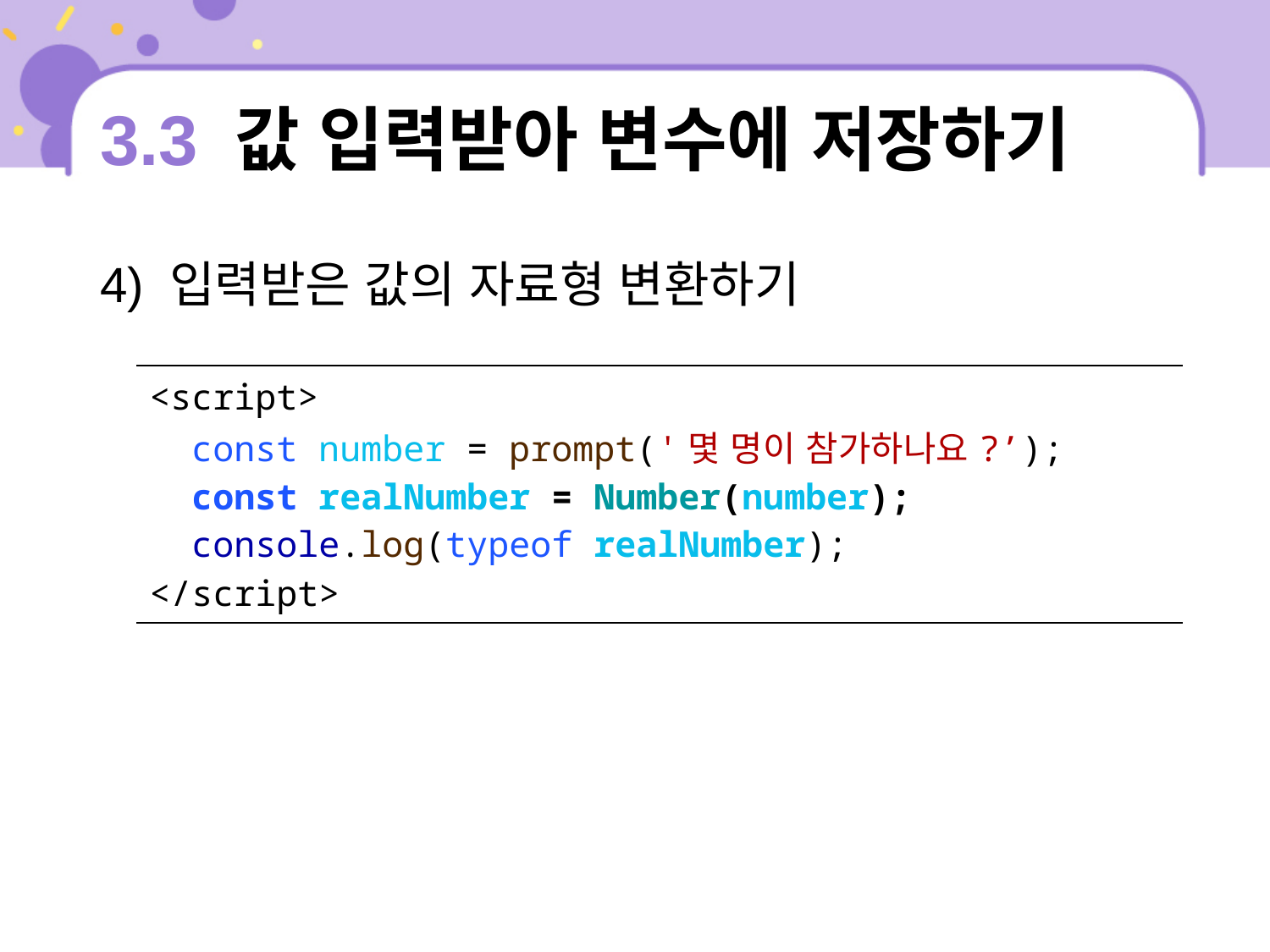

# 3.3 값 입력받아 변수에 저장하기
4) 입력받은 값의 자료형 변환하기

| <script> const number = prompt('몇 명이 참가하나요?’); const realNumber = Number(number); console.log(typeof realNumber); </script> |
| --- |